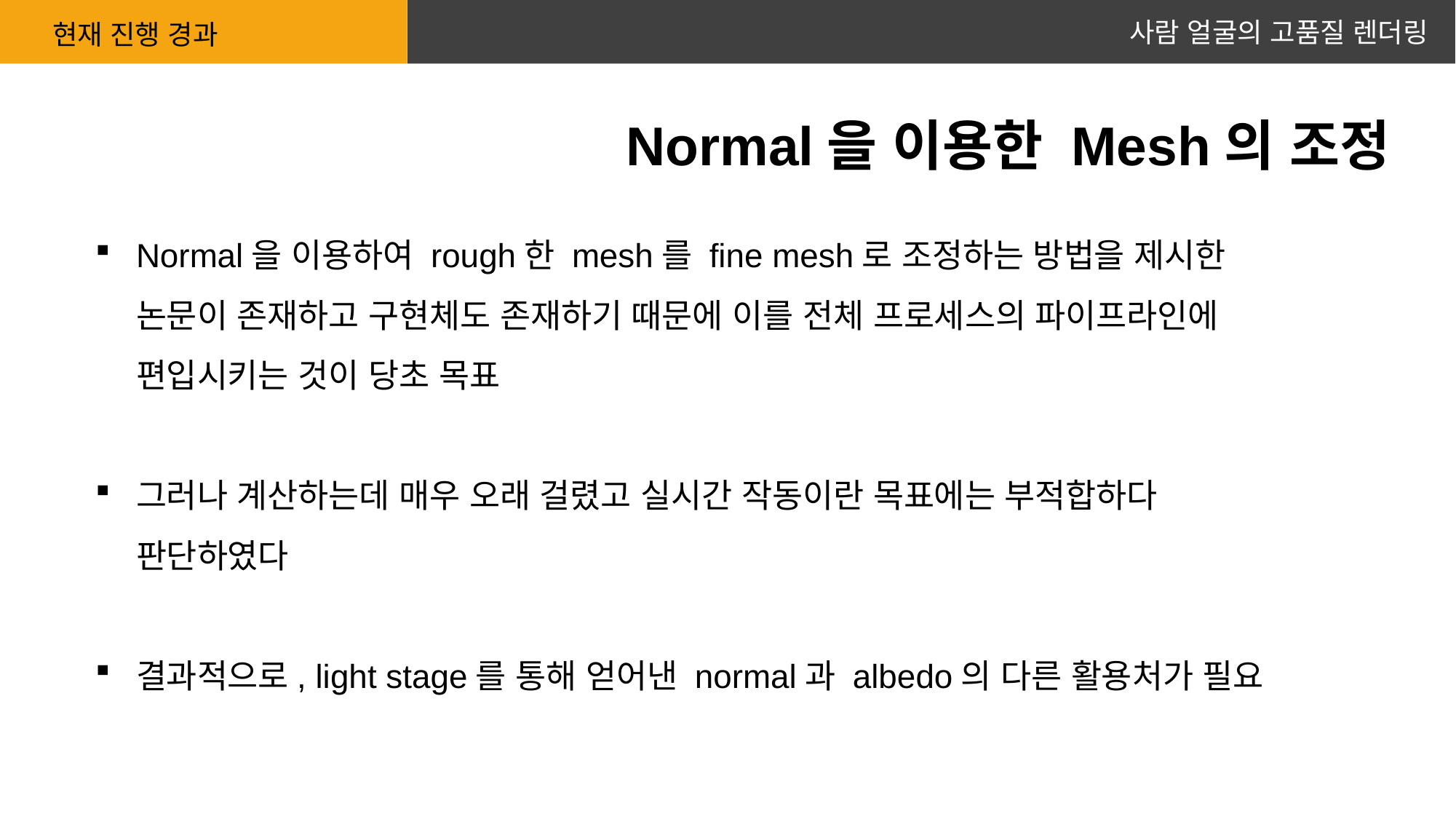

사람 얼굴의 고품질 렌더링
현재 진행 경과
Normal을 이용한 Mesh의 조정
Normal을 이용하여 rough한 mesh를 fine mesh로 조정하는 방법을 제시한 논문이 존재하고 구현체도 존재하기 때문에 이를 전체 프로세스의 파이프라인에 편입시키는 것이 당초 목표

그러나 계산하는데 매우 오래 걸렸고 실시간 작동이란 목표에는 부적합하다 판단하였다

결과적으로, light stage를 통해 얻어낸 normal과 albedo의 다른 활용처가 필요